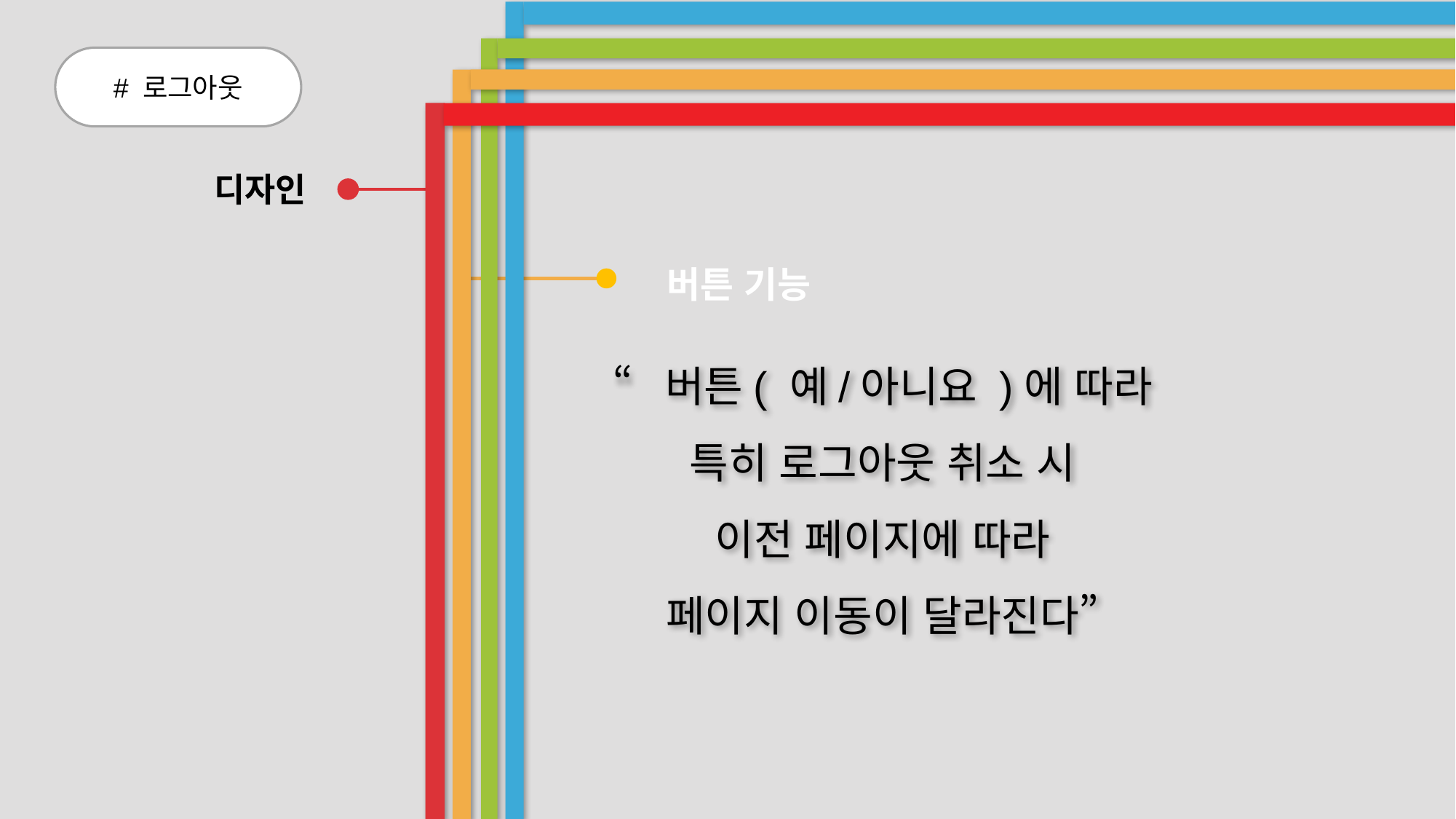

# 로그아웃

디자인

버튼 기능

“버튼( 예/아니요 )에 따라
특히 로그아웃 취소 시
이전 페이지에 따라
페이지 이동이 달라진다”